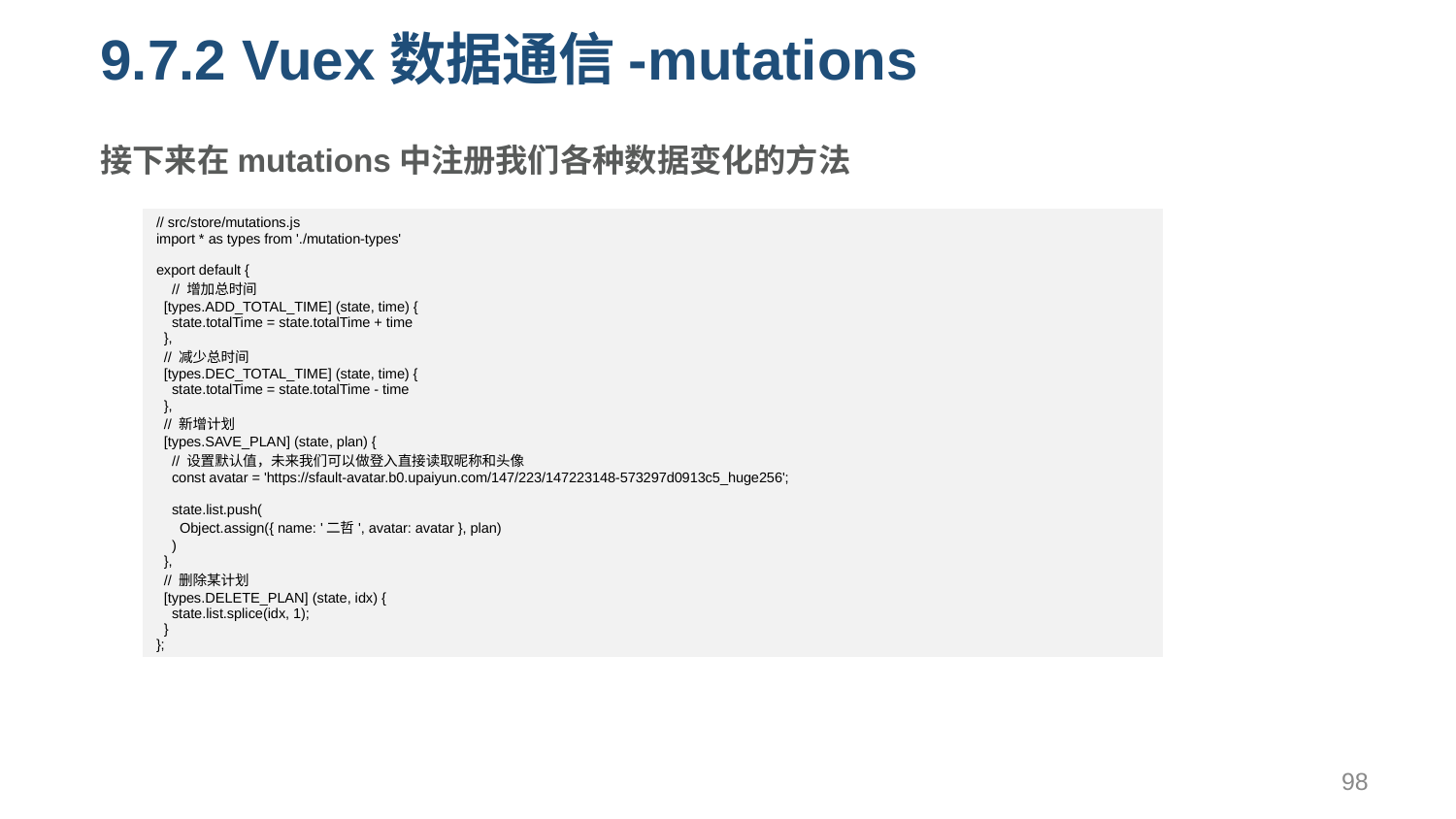

# 9.7.2 Vuex数据通信-mutations
接下来在mutations中注册我们各种数据变化的方法
| // src/store/mutations.js import \* as types from './mutation-types' export default { // 增加总时间 [types.ADD\_TOTAL\_TIME] (state, time) { state.totalTime = state.totalTime + time }, // 减少总时间 [types.DEC\_TOTAL\_TIME] (state, time) { state.totalTime = state.totalTime - time }, // 新增计划 [types.SAVE\_PLAN] (state, plan) { // 设置默认值，未来我们可以做登入直接读取昵称和头像 const avatar = 'https://sfault-avatar.b0.upaiyun.com/147/223/147223148-573297d0913c5\_huge256'; state.list.push( Object.assign({ name: '二哲', avatar: avatar }, plan) ) }, // 删除某计划 [types.DELETE\_PLAN] (state, idx) { state.list.splice(idx, 1); } }; |
| --- |
98